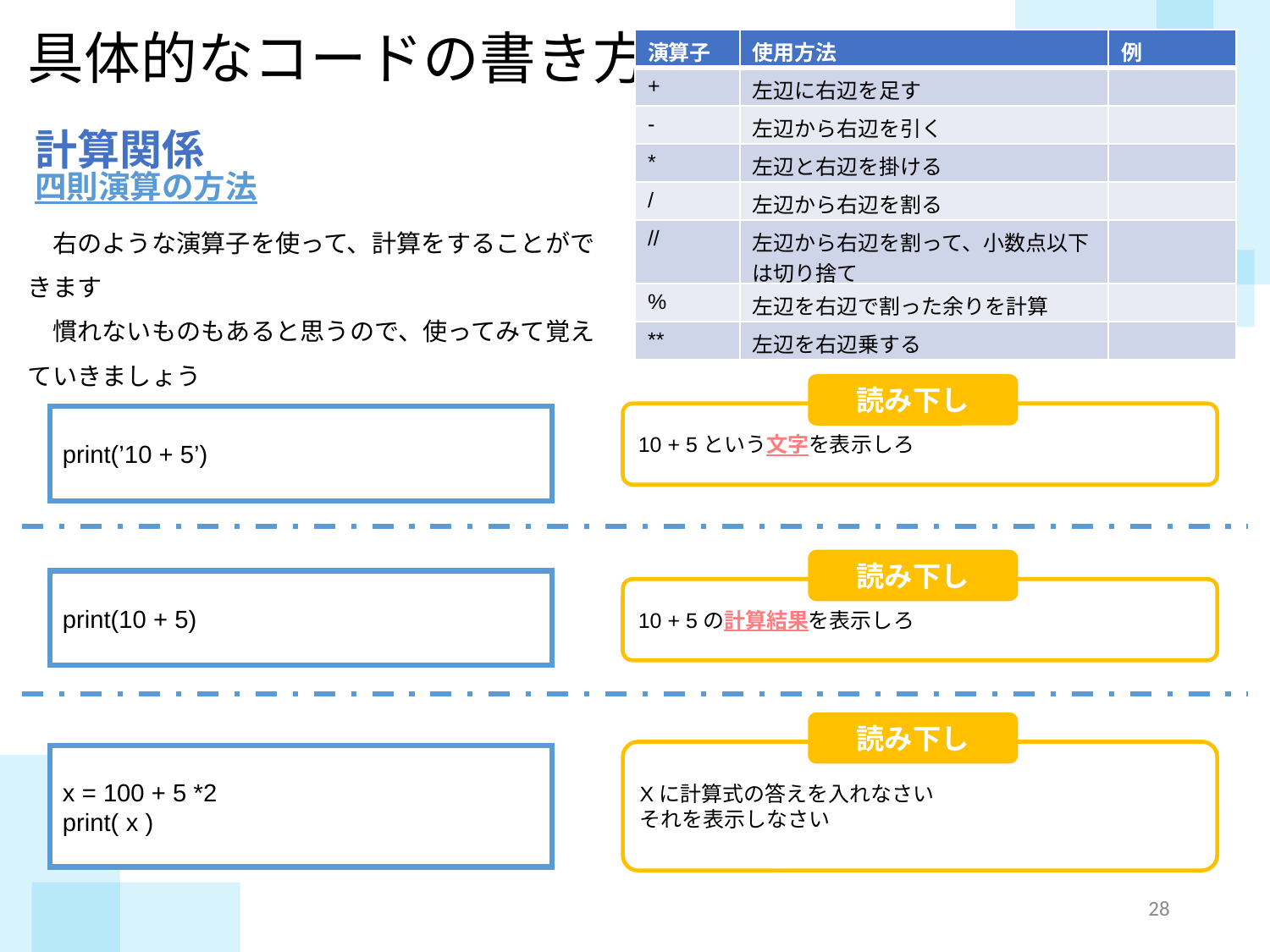

具体的なコードの書き方
| 演算子 | 使用方法 | 例 |
| --- | --- | --- |
| + | 左辺に右辺を足す |  |
| - | 左辺から右辺を引く |  |
| \* | 左辺と右辺を掛ける |  |
| / | 左辺から右辺を割る |  |
| // | 左辺から右辺を割って、小数点以下は切り捨て |  |
| % | 左辺を右辺で割った余りを計算 |  |
| \*\* | 左辺を右辺乗する |  |
計算関係
四則演算の方法
　右のような演算子を使って、計算をすることができます
　慣れないものもあると思うので、使ってみて覚えていきましょう
読み下し
10 + 5という文字を表示しろ
print(’10 + 5’)
読み下し
10 + 5の計算結果を表示しろ
print(10 + 5)
読み下し
Xに計算式の答えを入れなさい
それを表示しなさい
x = 100 + 5 *2
print( x )
28